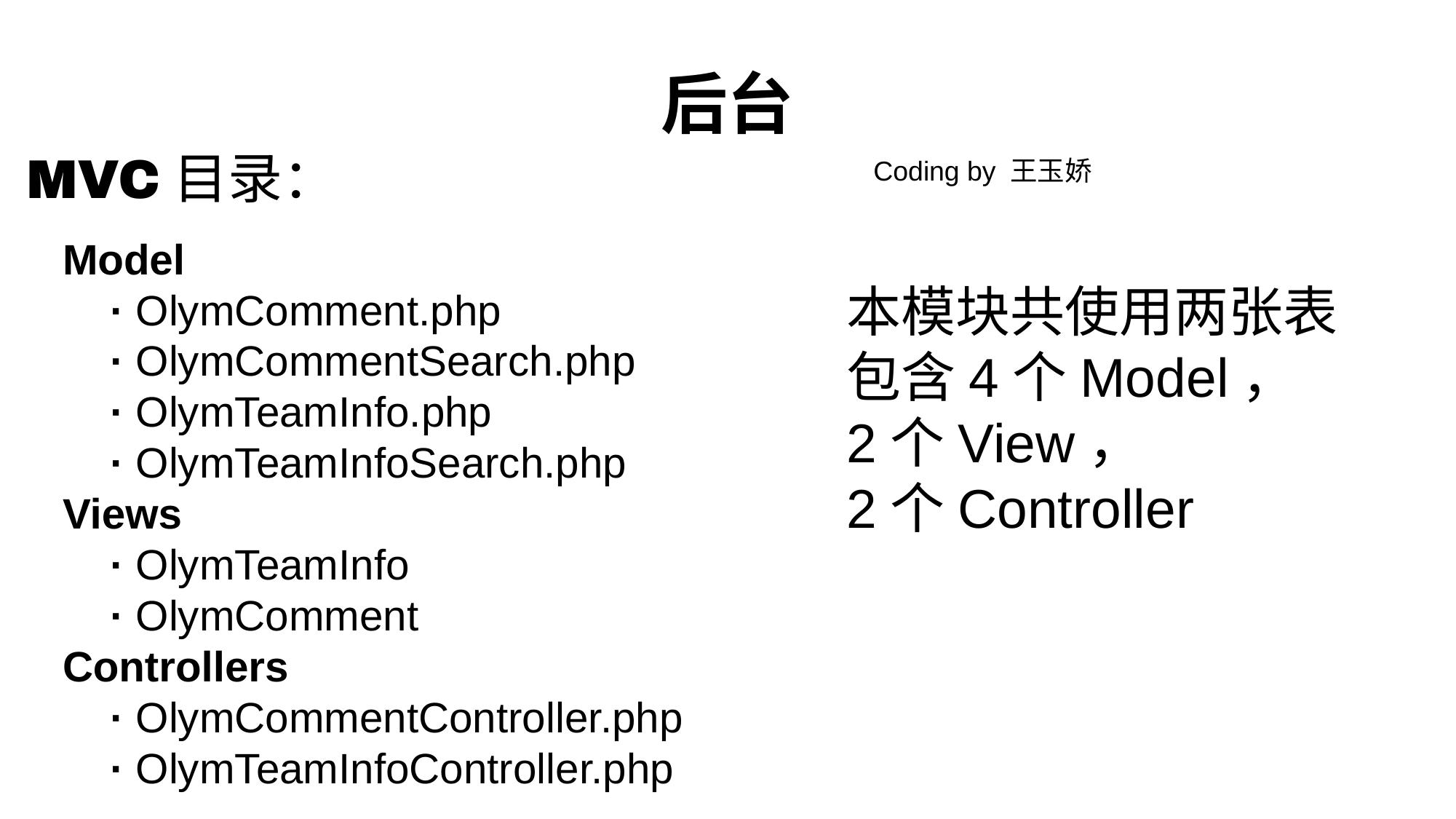

# 后台
MVC目录：
Coding by 王玉娇
Model
    · OlymComment.php
    · OlymCommentSearch.php
    · OlymTeamInfo.php
    · OlymTeamInfoSearch.php
Views
    · OlymTeamInfo
    · OlymComment
Controllers
    · OlymCommentController.php
    · OlymTeamInfoController.php
本模块共使用两张表
包含4个Model，
2个View，
2个Controller